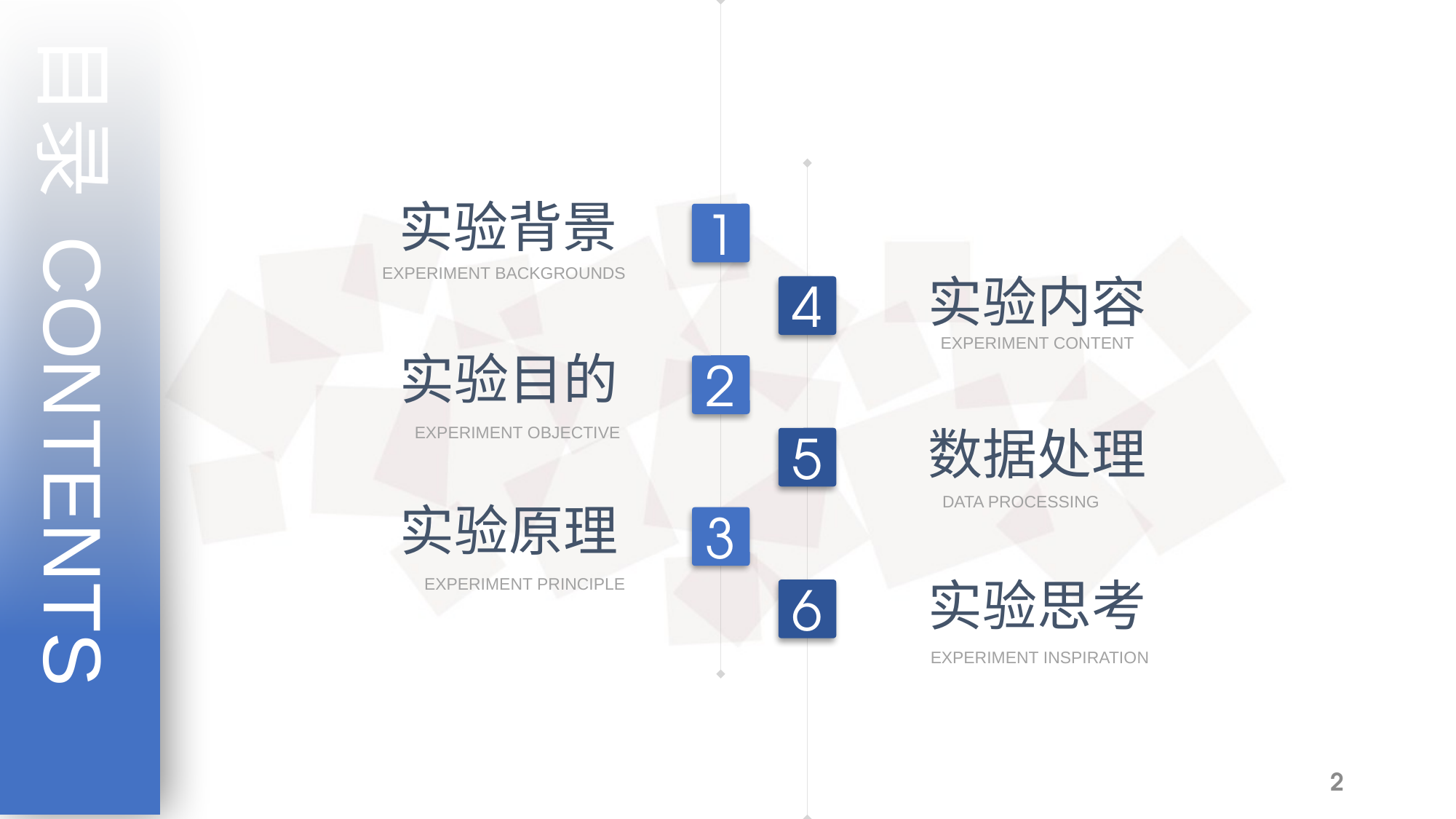

目录 CONTENTS
实验背景
1
EXPERIMENT BACKGROUNDS
实验内容
4

EXPERIMENT CONTENT
实验目的
2
数据处理
EXPERIMENT OBJECTIVE
5
DATA PROCESSING
实验原理
3
实验思考
EXPERIMENT PRINCIPLE
6
EXPERIMENT INSPIRATION
2